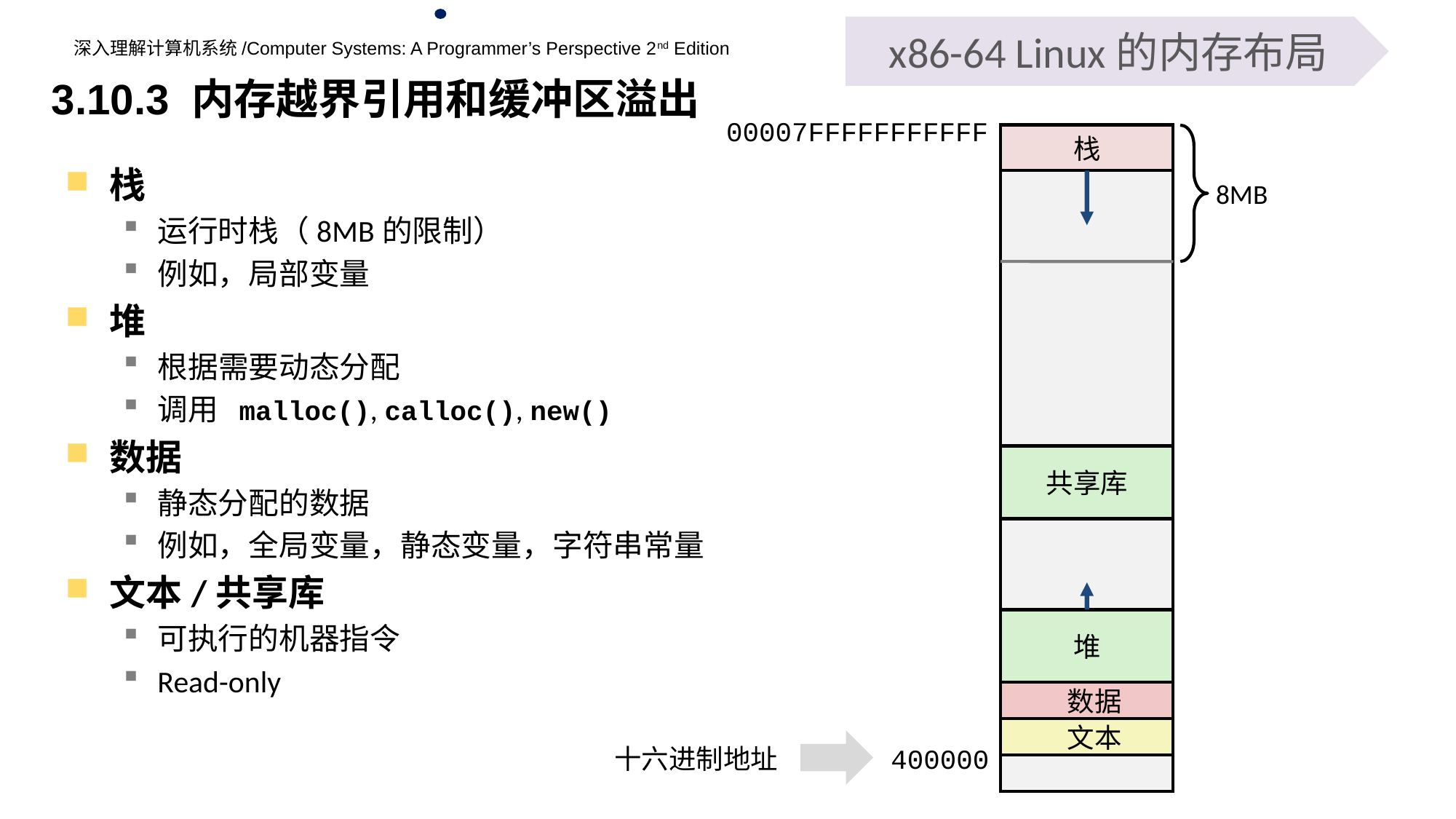

x86-64 Linux的内存布局
3.10.3 内存越界引用和缓冲区溢出
00007FFFFFFFFFFF

         栈

栈
运行时栈（8MB的限制）
例如，局部变量
堆
根据需要动态分配
调用  malloc(), calloc(), new()
数据
静态分配的数据
例如，全局变量，静态变量，字符串常量
文本/共享库
可执行的机器指令
Read-only

8MB
共享库

         堆
        数据
        文本

十六进制地址
400000